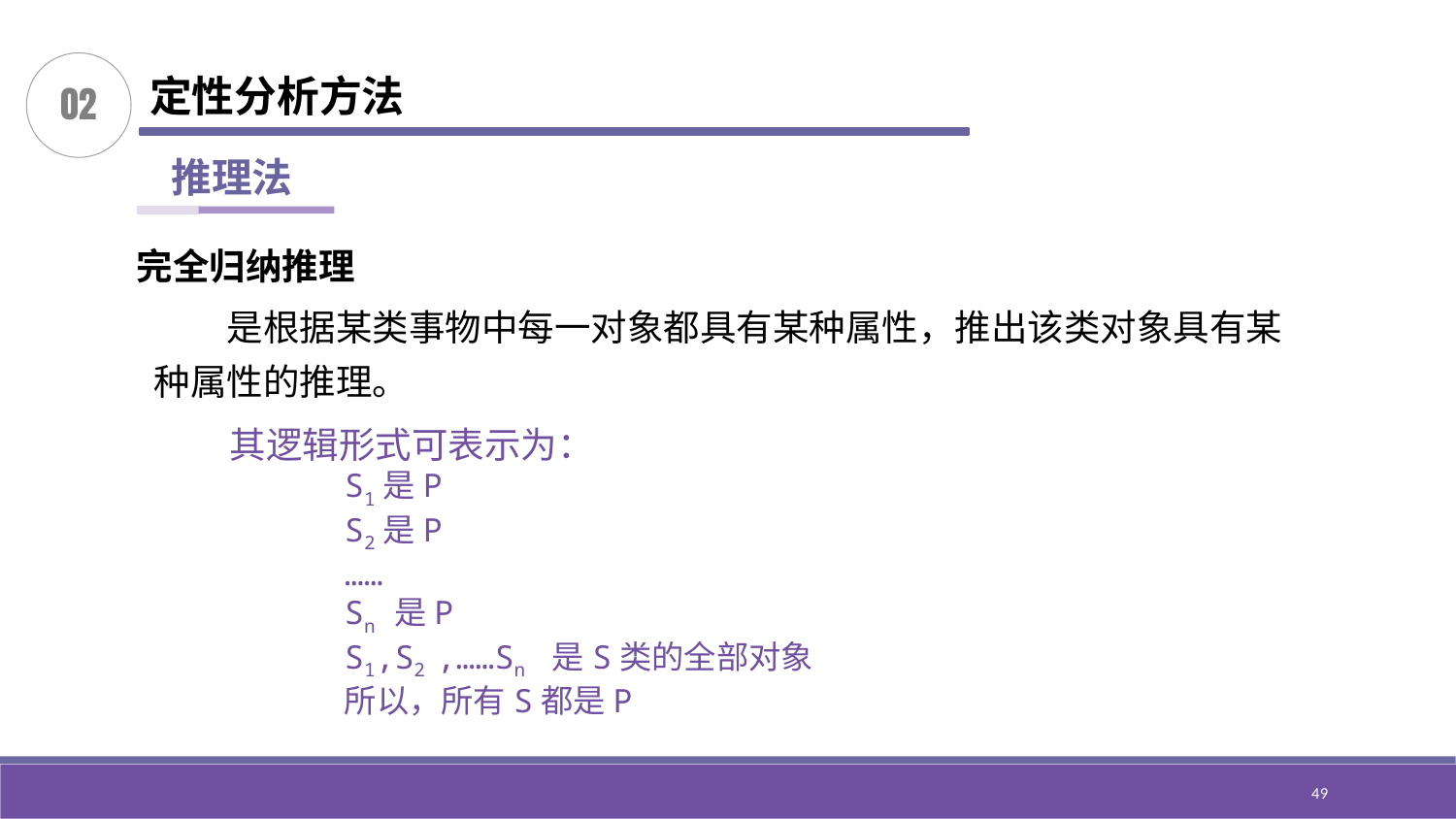

02
定性分析方法

推理法

完全归纳推理
是根据某类事物中每一对象都具有某种属性，推出该类对象具有某种属性的推理。
  其逻辑形式可表示为：
S1是P
S2是P
……
Sn 是P
S1,S2 ,……Sn 是S类的全部对象
所以，所有S都是P
49